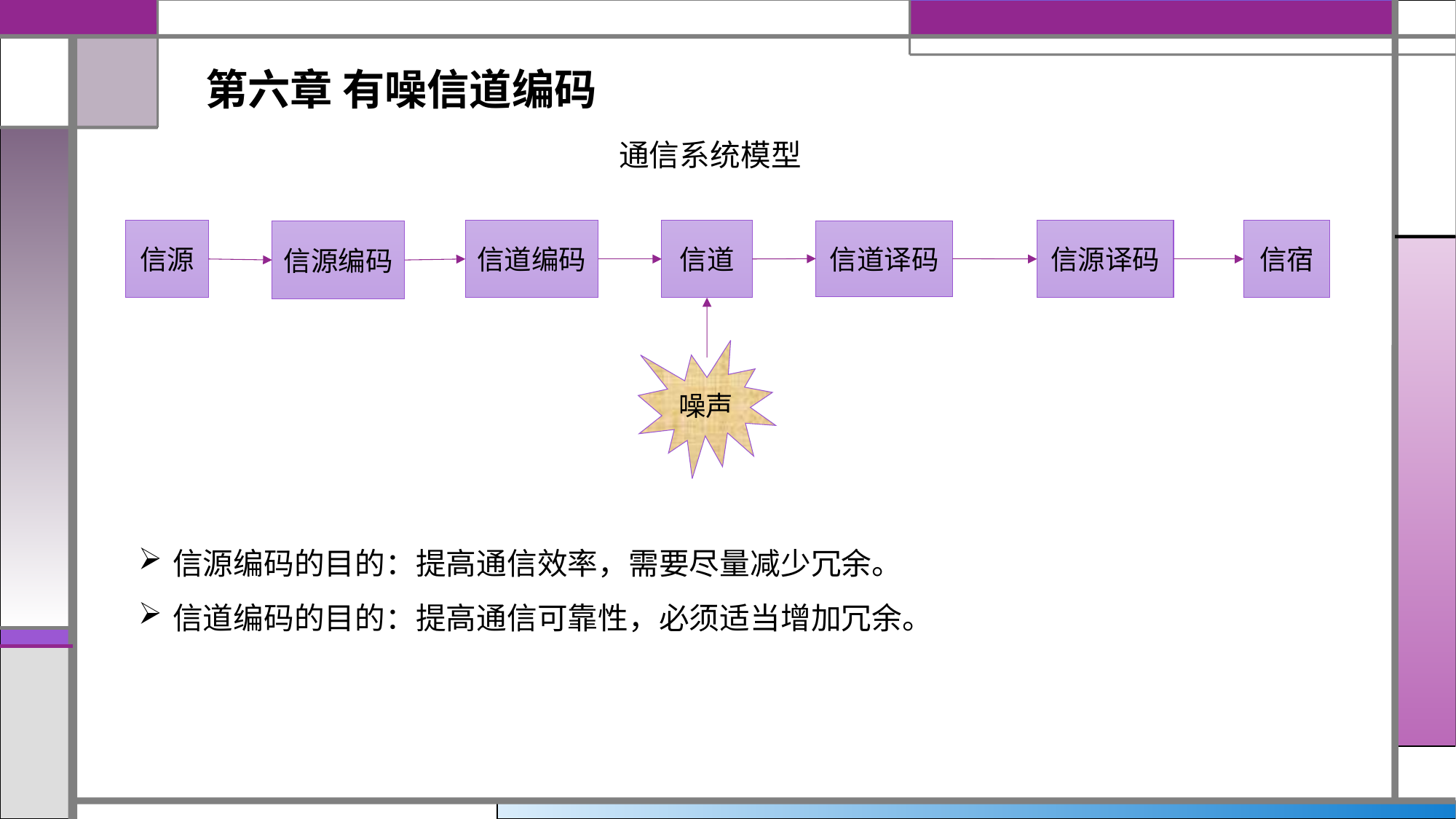

第六章 有噪信道编码
通信系统模型
信源
信道编码
信道
信源译码
信宿
信道译码
信源编码
噪声
信源编码的目的：提高通信效率，需要尽量减少冗余。
信道编码的目的：提高通信可靠性，必须适当增加冗余。